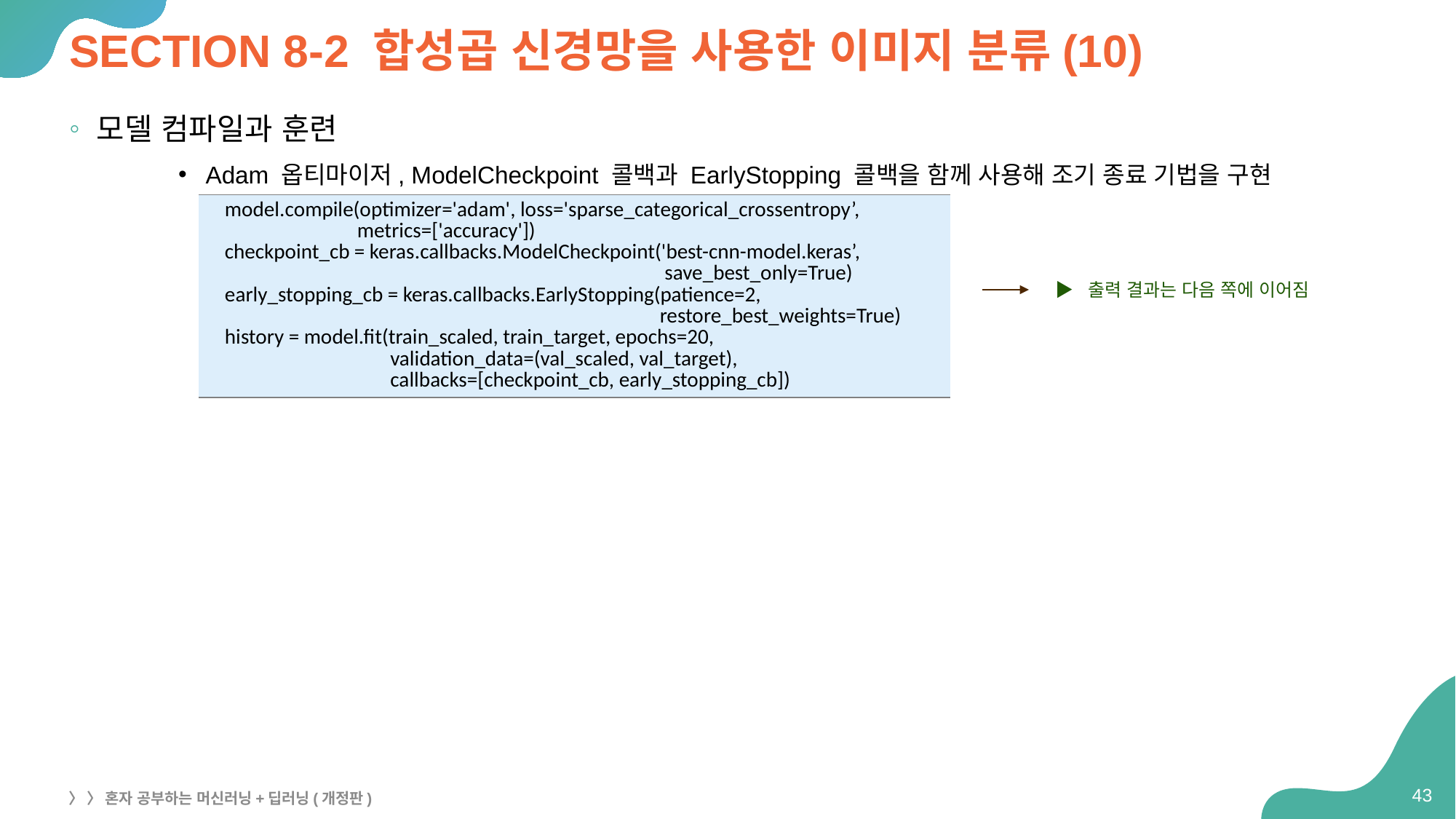

# SECTION 8-2 합성곱 신경망을 사용한 이미지 분류(10)
모델 컴파일과 훈련
Adam 옵티마이저, ModelCheckpoint 콜백과 EarlyStopping 콜백을 함께 사용해 조기 종료 기법을 구현
| model.compile(optimizer='adam', loss='sparse\_categorical\_crossentropy’, metrics=['accuracy']) checkpoint\_cb = keras.callbacks.ModelCheckpoint('best-cnn-model.keras’, save\_best\_only=True) early\_stopping\_cb = keras.callbacks.EarlyStopping(patience=2, restore\_best\_weights=True) history = model.fit(train\_scaled, train\_target, epochs=20, validation\_data=(val\_scaled, val\_target), callbacks=[checkpoint\_cb, early\_stopping\_cb]) |
| --- |
▶  출력 결과는 다음 쪽에 이어짐
43
〉 〉 혼자 공부하는 머신러닝+딥러닝(개정판)